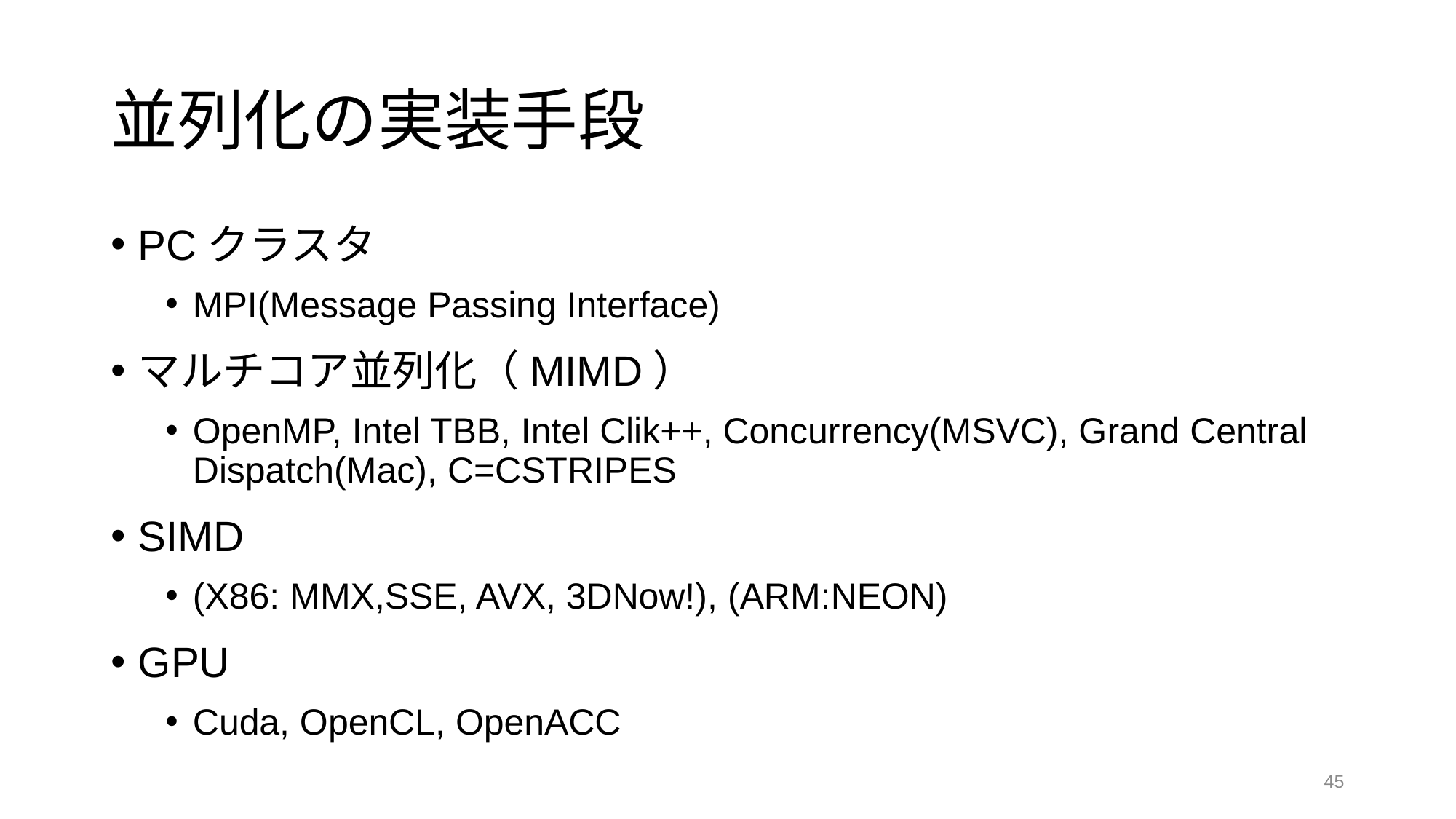

# 並列化の実装手段
PCクラスタ
MPI(Message Passing Interface)
マルチコア並列化（MIMD）
OpenMP, Intel TBB, Intel Clik++, Concurrency(MSVC), Grand Central Dispatch(Mac), C=CSTRIPES
SIMD
(X86: MMX,SSE, AVX, 3DNow!), (ARM:NEON)
GPU
Cuda, OpenCL, OpenACC
45